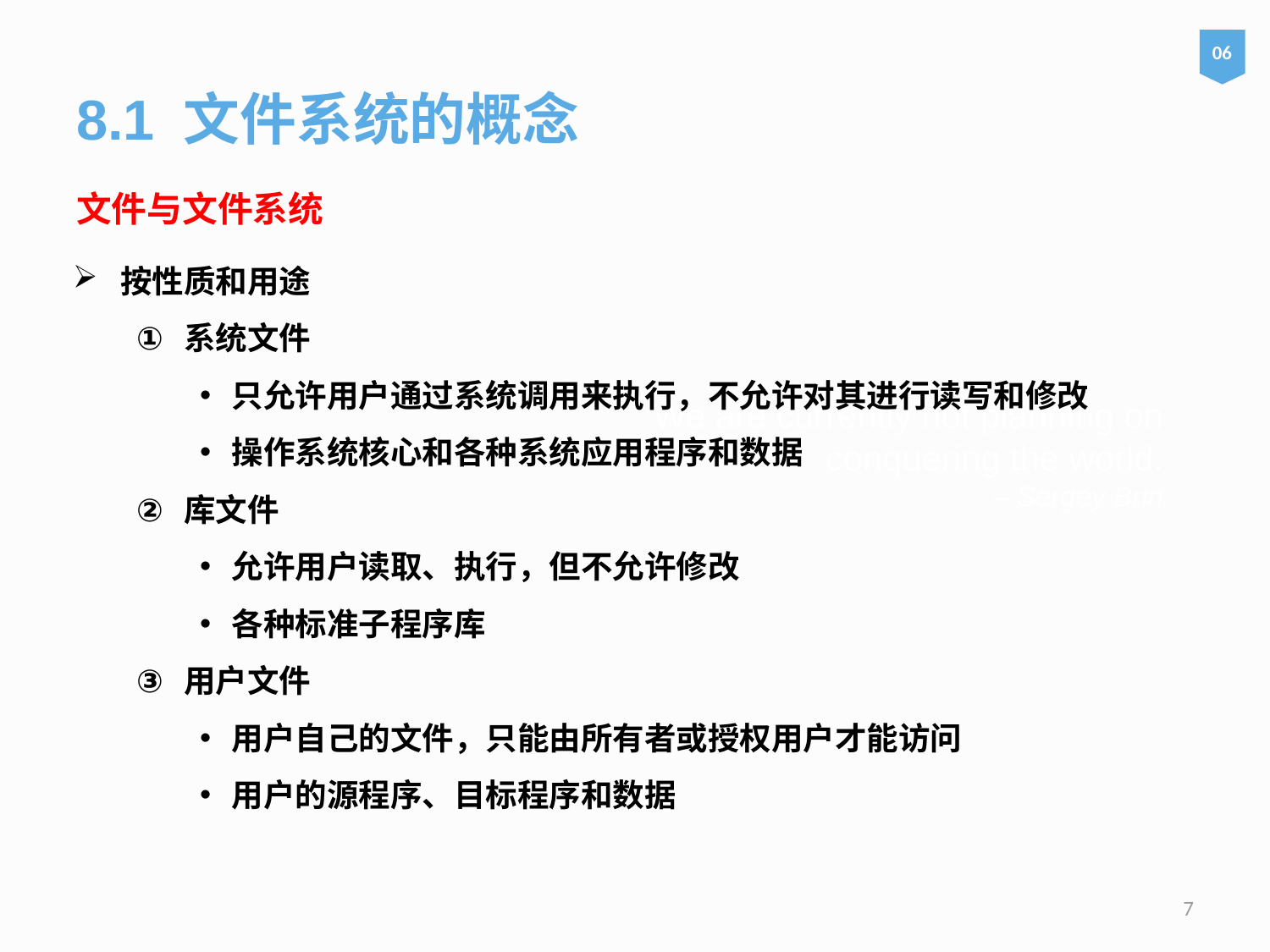

06
8.1 文件系统的概念
文件与文件系统
按性质和用途
系统文件
只允许用户通过系统调用来执行，不允许对其进行读写和修改
操作系统核心和各种系统应用程序和数据
库文件
允许用户读取、执行，但不允许修改
各种标准子程序库
用户文件
用户自己的文件，只能由所有者或授权用户才能访问
用户的源程序、目标程序和数据

# We are currently not planning on conquering the world. – Sergey Brin
7